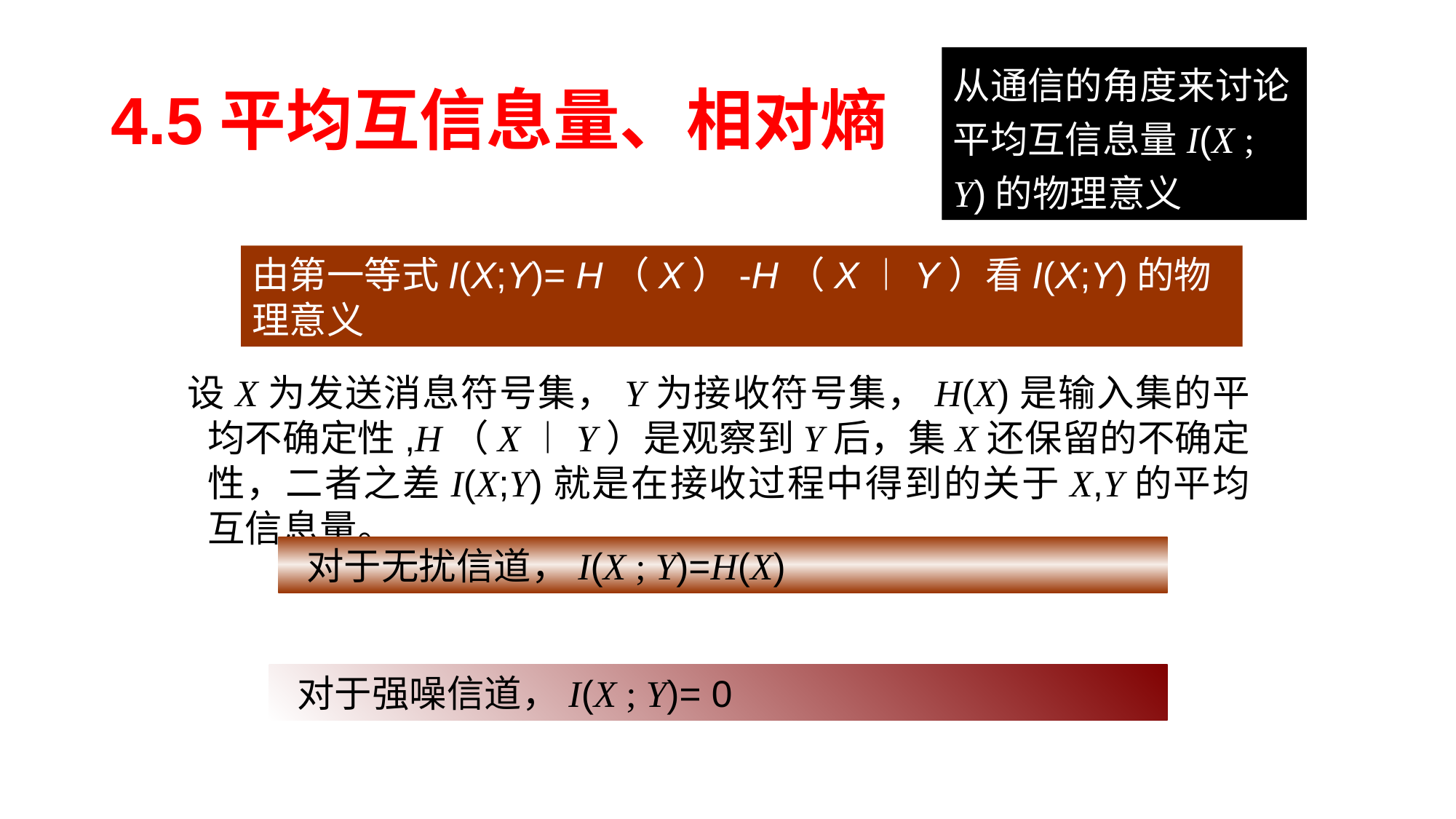

# 4.5平均互信息量、相对熵
从通信的角度来讨论平均互信息量I(X ; Y)的物理意义
由第一等式I(X;Y)= H（X）-H（X︱Y）看I(X;Y)的物理意义
   设X为发送消息符号集，Y为接收符号集，H(X)是输入集的平均不确定性,H（X︱Y）是观察到Y后，集X还保留的不确定性，二者之差I(X;Y)就是在接收过程中得到的关于X,Y的平均互信息量。
 对于无扰信道，I(X ; Y)=H(X)
 对于强噪信道，I(X ; Y)= 0